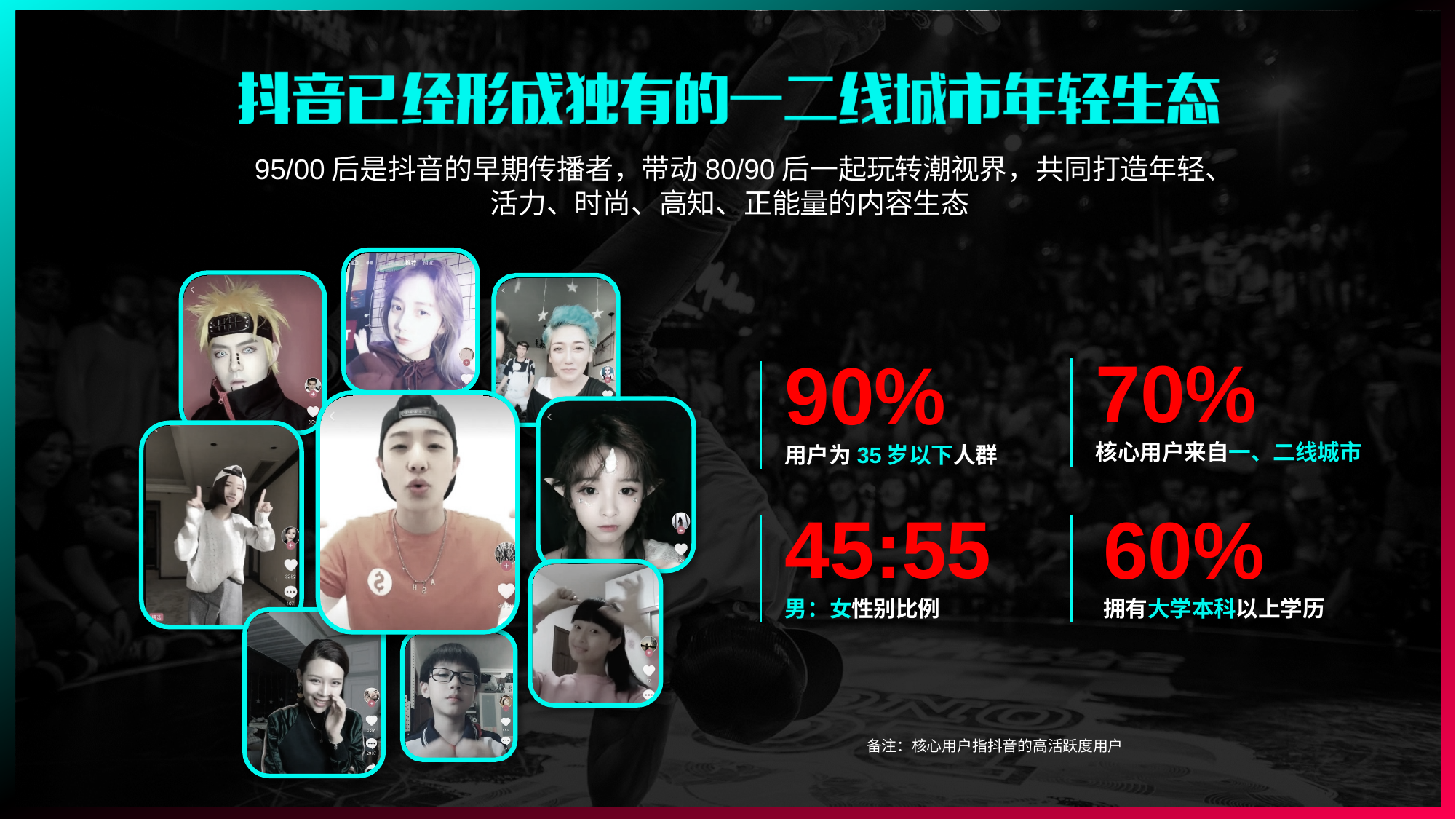

95/00后是抖音的早期传播者，带动80/90后一起玩转潮视界，共同打造年轻、活力、时尚、高知、正能量的内容生态

70%
核心用户来自一、二线城市
90%
用户为35岁以下人群

45:55
男：女性别比例
60%
拥有大学本科以上学历

备注：核心用户指抖音的高活跃度用户